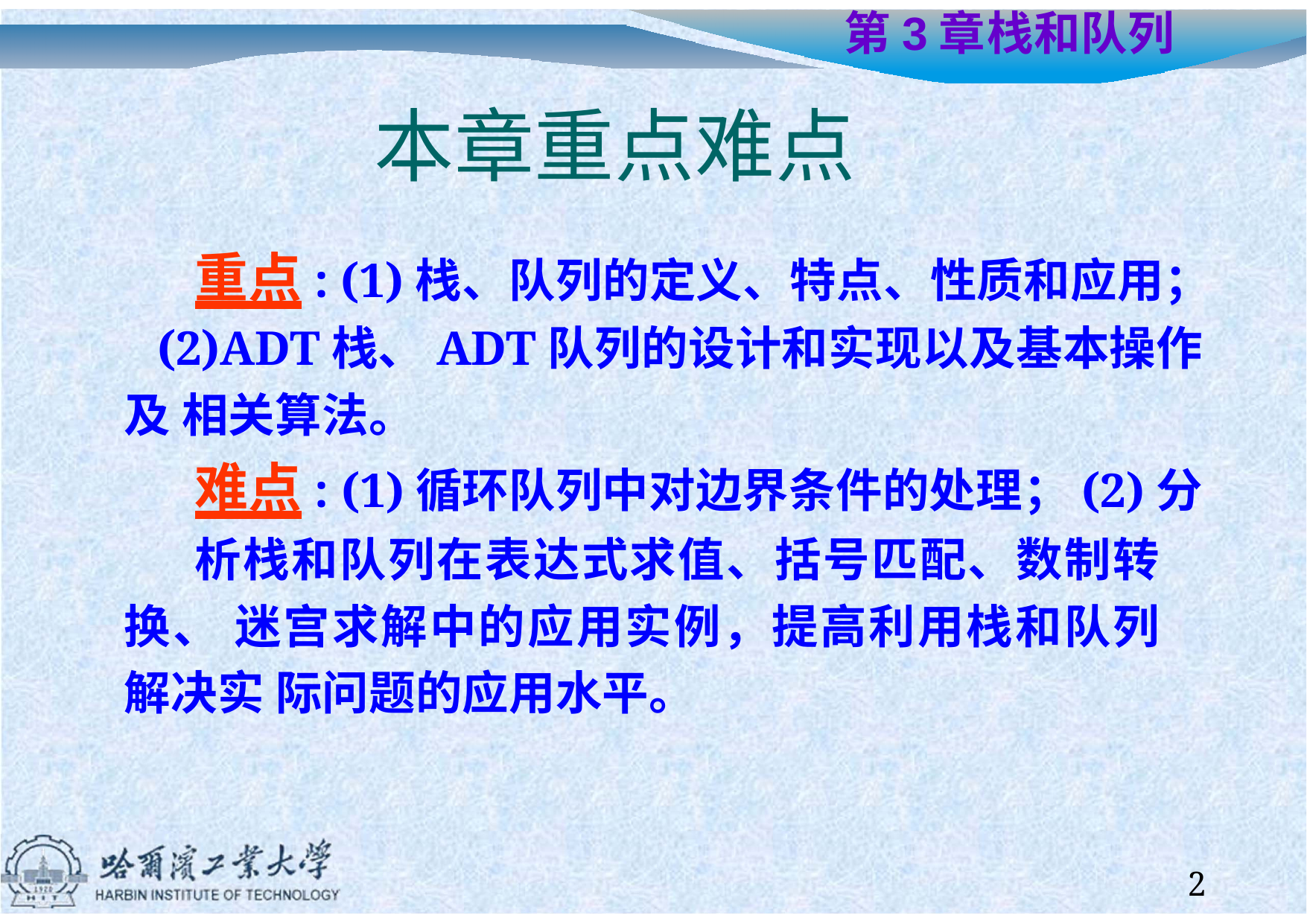

第3章	栈和队列

# 本章重点难点
重点: (1)栈、队列的定义、特点、性质和应用；  (2)ADT栈、ADT队列的设计和实现以及基本操作及 相关算法。
难点: (1)循环队列中对边界条件的处理；(2)分
析栈和队列在表达式求值、括号匹配、数制转换、 迷宫求解中的应用实例，提高利用栈和队列解决实 际问题的应用水平。

2